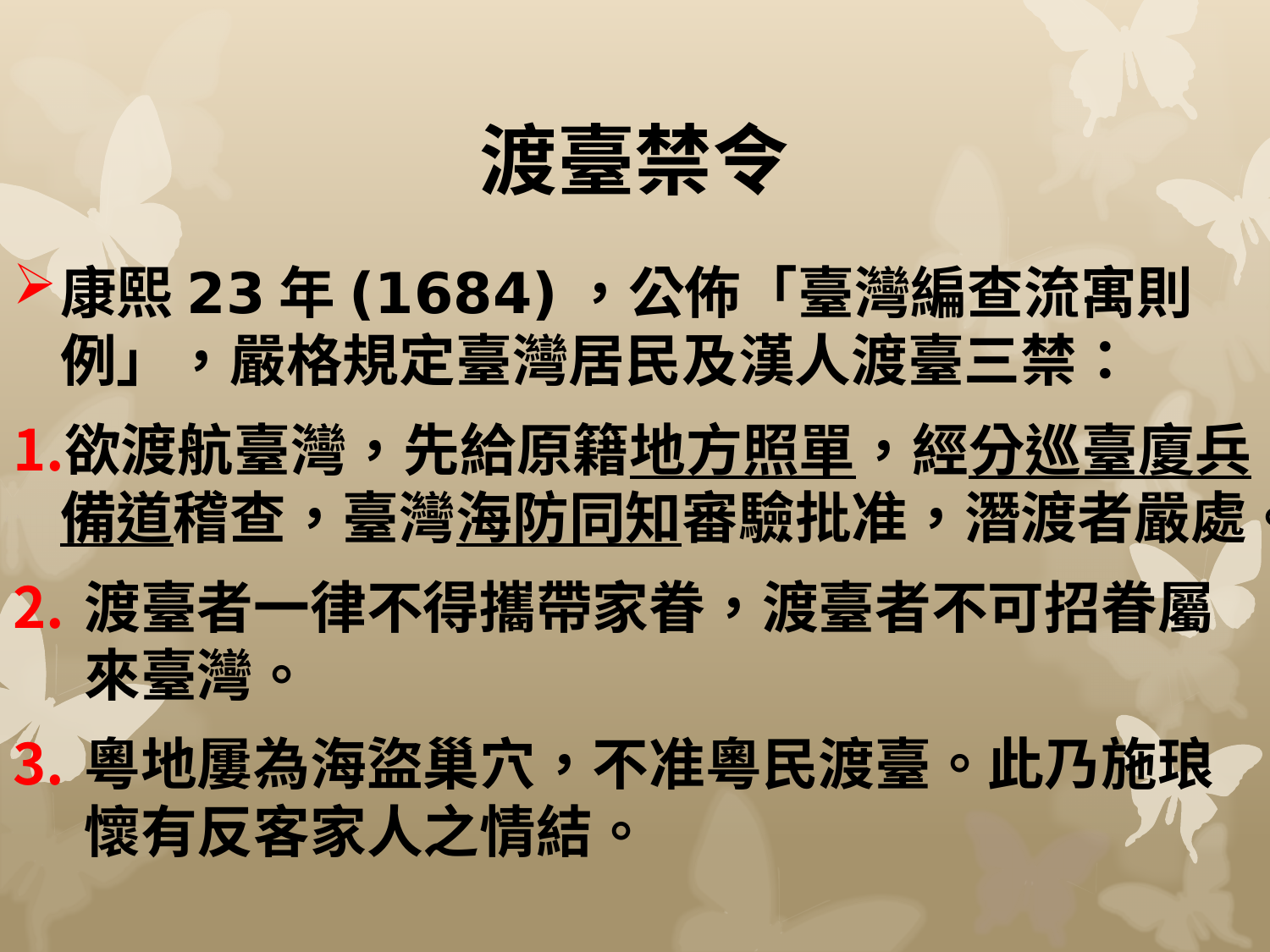

# 渡臺禁令
康熙23年(1684)，公佈「臺灣編查流寓則例」，嚴格規定臺灣居民及漢人渡臺三禁：
欲渡航臺灣，先給原籍地方照單，經分巡臺廈兵備道稽查，臺灣海防同知審驗批准，潛渡者嚴處。
渡臺者一律不得攜帶家眷，渡臺者不可招眷屬來臺灣。
粵地屢為海盜巢穴，不准粵民渡臺。此乃施琅懷有反客家人之情結。